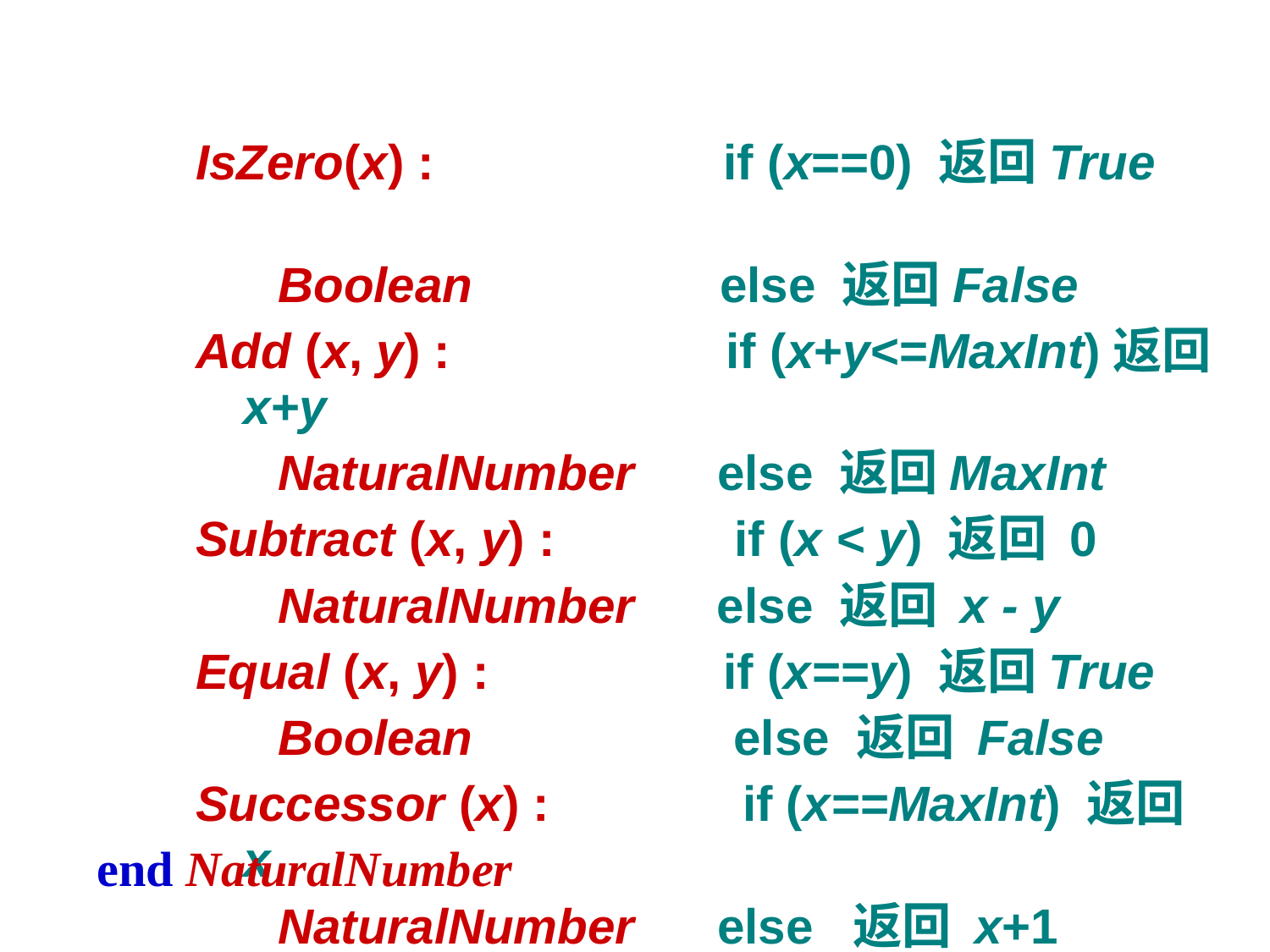

IsZero(x) :                     if (x==0) 返回True
      Boolean                  else 返回False
Add (x, y) :                    if (x+y<=MaxInt)返回 x+y
      NaturalNumber      else 返回MaxInt
Subtract (x, y) :             if (x < y) 返回 0
      NaturalNumber      else 返回 x - y
Equal (x, y) :                 if (x==y) 返回True
      Boolean                   else 返回 False
Successor (x) :              if (x==MaxInt) 返回 x
      NaturalNumber      else  返回 x+1
end NaturalNumber